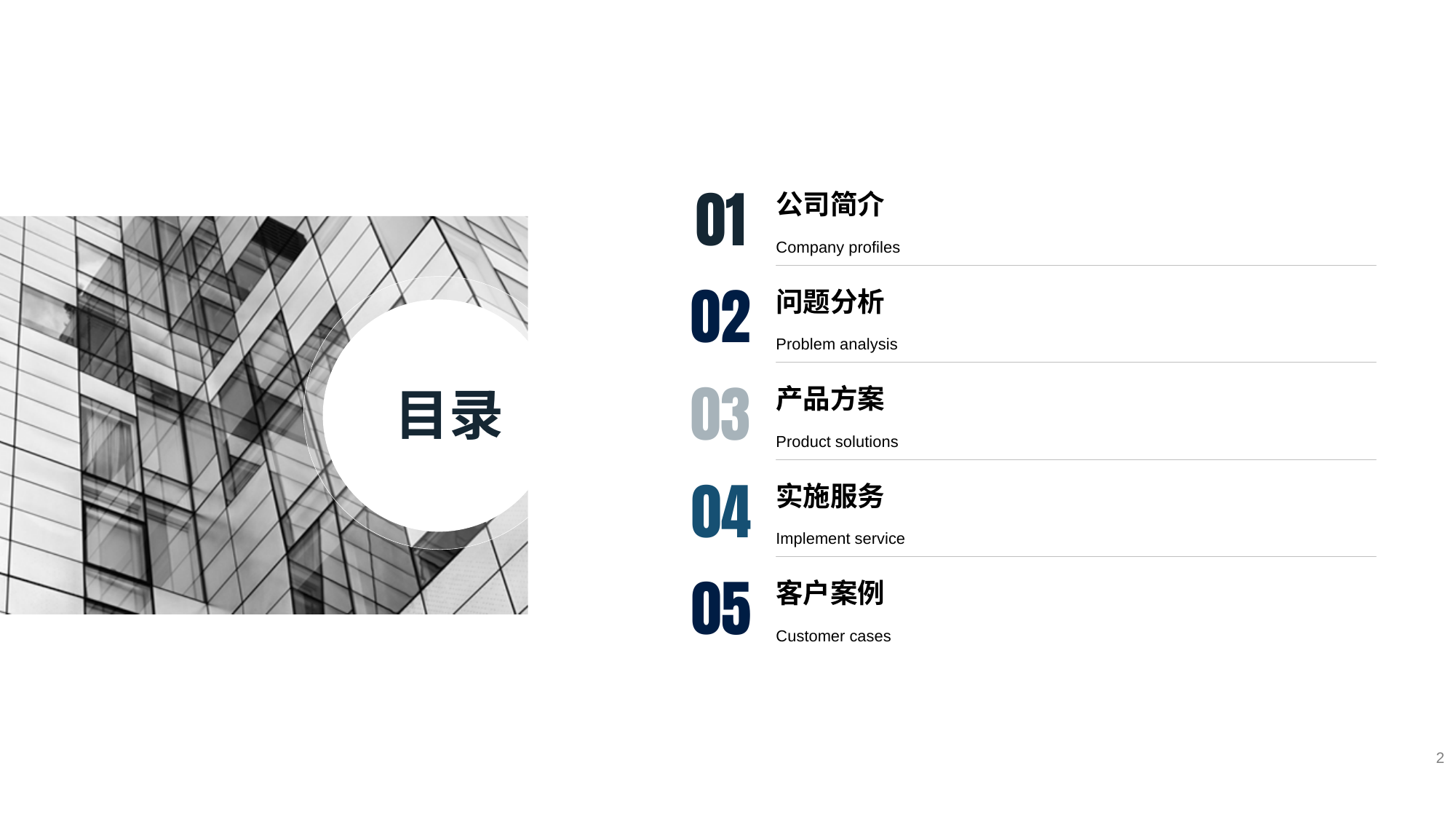

01
公司简介
Company profiles

02
问题分析
Problem analysis
目录
03
产品方案
Product solutions
04
实施服务
Implement service
05
客户案例
Customer cases
2